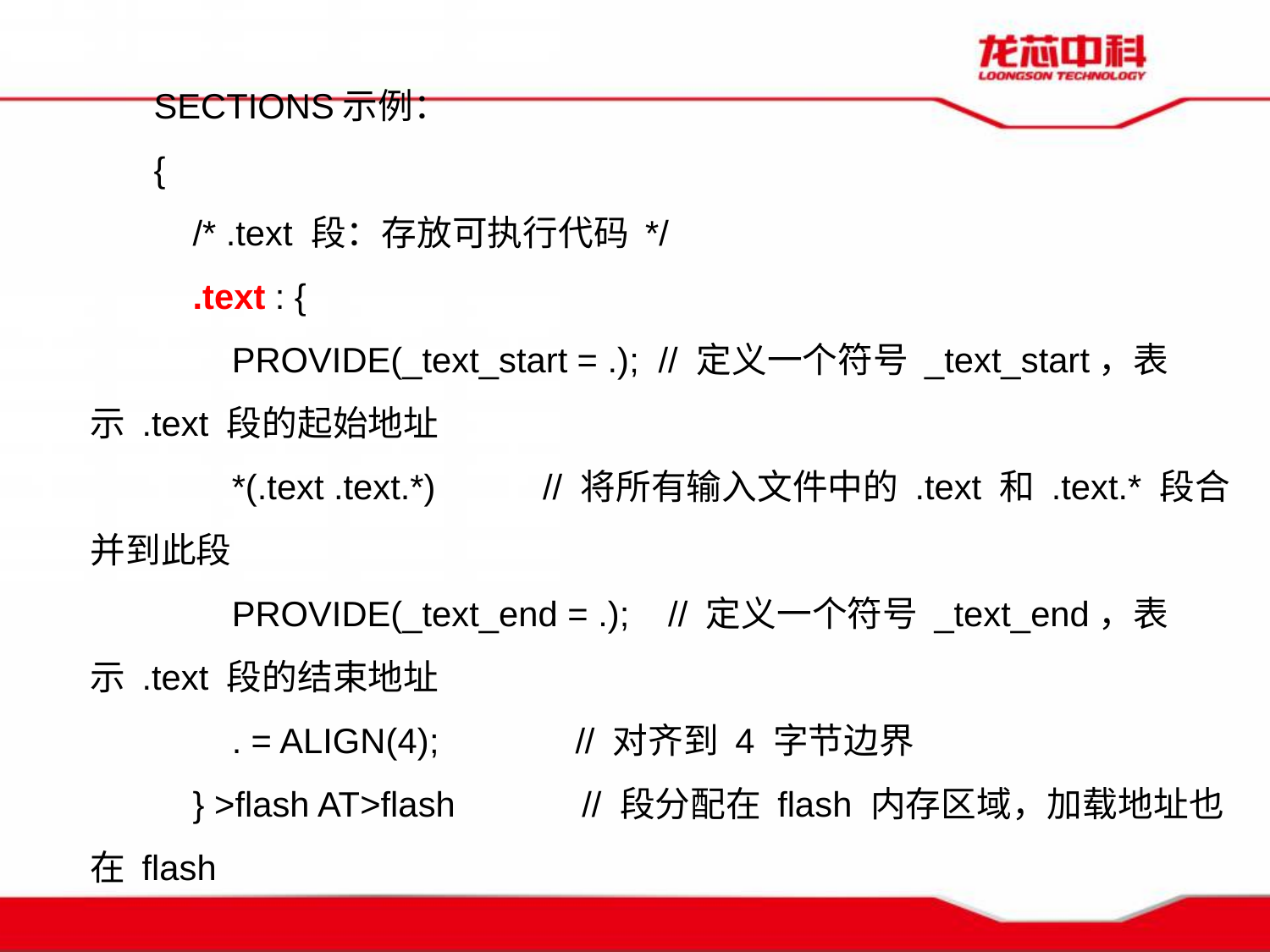

SECTIONS示例：
{
    /* .text 段：存放可执行代码 */
    .text : {
        PROVIDE(_text_start = .);  // 定义一个符号 _text_start，表示 .text 段的起始地址
        *(.text .text.*)           // 将所有输入文件中的 .text 和 .text.* 段合并到此段
        PROVIDE(_text_end = .);    // 定义一个符号 _text_end，表示 .text 段的结束地址
        . = ALIGN(4);              // 对齐到 4 字节边界
    } >flash AT>flash             // 段分配在 flash 内存区域，加载地址也在 flash